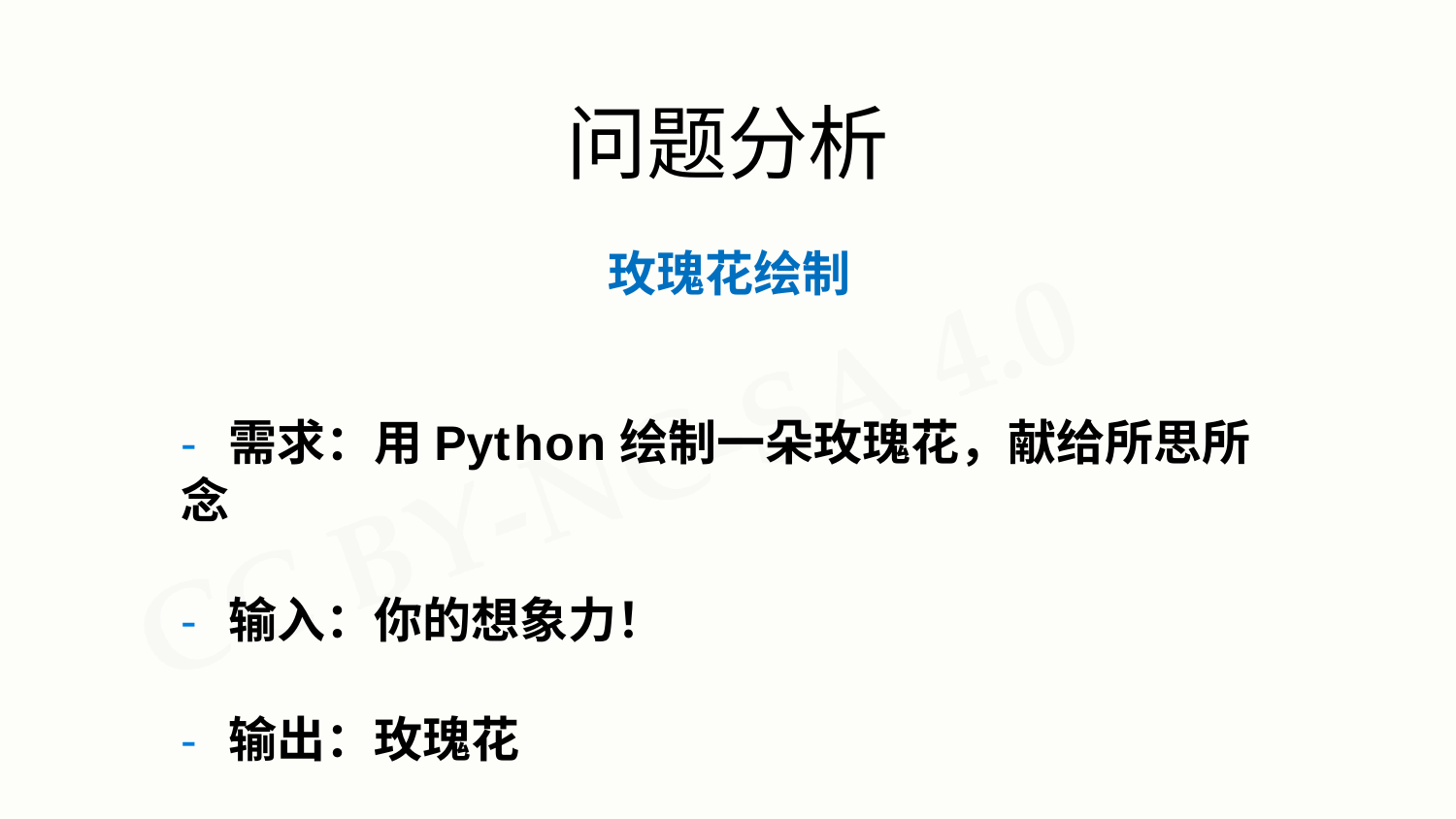

# 问题分析
玫瑰花绘制

- 需求：用Python绘制一朵玫瑰花，献给所思所念

- 输入：你的想象力！

- 输出：玫瑰花